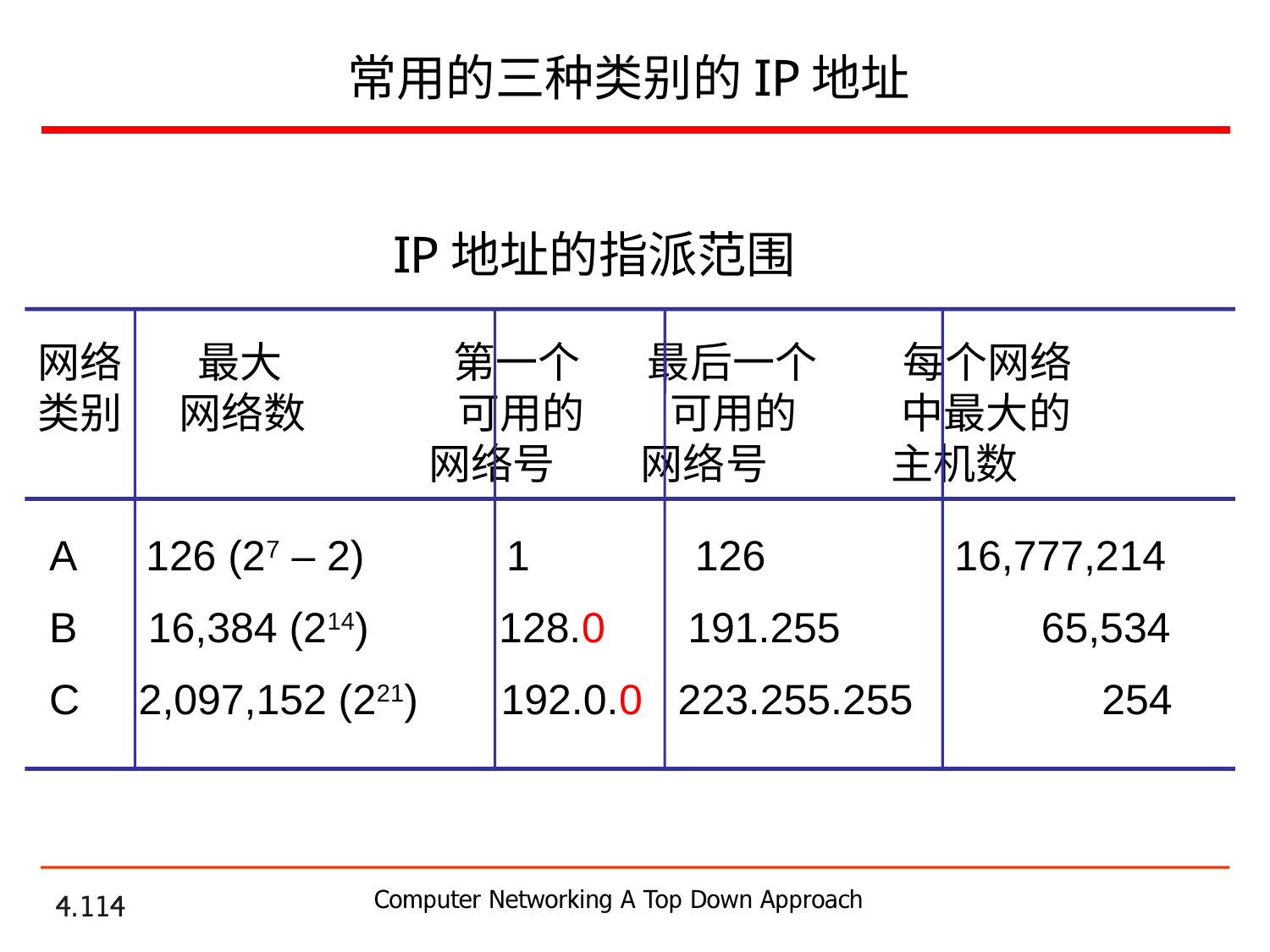

# 常用的三种类别的IP地址
IP地址的指派范围

网络        最大                  第一个       最后一个         每个网络
类别      网络数                可用的         可用的           中最大的
                                        网络号         网络号             主机数
 A      126 (27 – 2)            1              126                16,777,214
 B      16,384 (214)           128.0       191.255                 65,534
 C     2,097,152 (221)       192.0.0   223.255.255                254